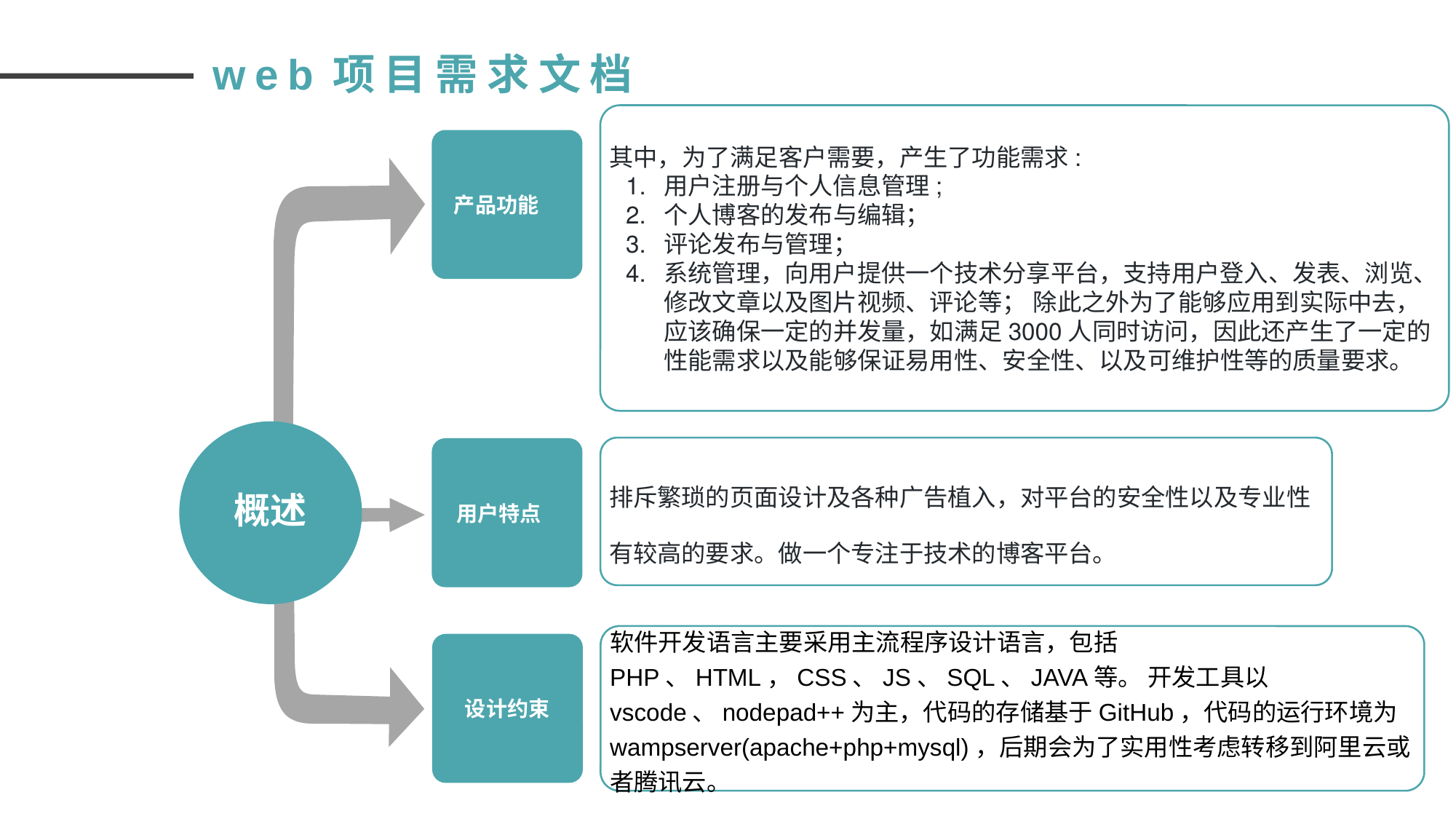

web项目需求文档

其中，为了满足客户需要，产生了功能需求:
用户注册与个人信息管理;
个人博客的发布与编辑；
评论发布与管理；
系统管理，向用户提供一个技术分享平台，支持用户登入、发表、浏览、修改文章以及图片视频、评论等； 除此之外为了能够应用到实际中去，应该确保一定的并发量，如满足3000人同时访问，因此还产生了一定的性能需求以及能够保证易用性、安全性、以及可维护性等的质量要求。

产品功能

排斥繁琐的页面设计及各种广告植入，对平台的安全性以及专业性有较高的要求。做一个专注于技术的博客平台。

概述
用户特点

软件开发语言主要采用主流程序设计语言，包括PHP、HTML，CSS、JS、SQL、JAVA等。 开发工具以vscode、nodepad++为主，代码的存储基于GitHub，代码的运行环境为wampserver(apache+php+mysql)，后期会为了实用性考虑转移到阿里云或者腾讯云。

设计约束